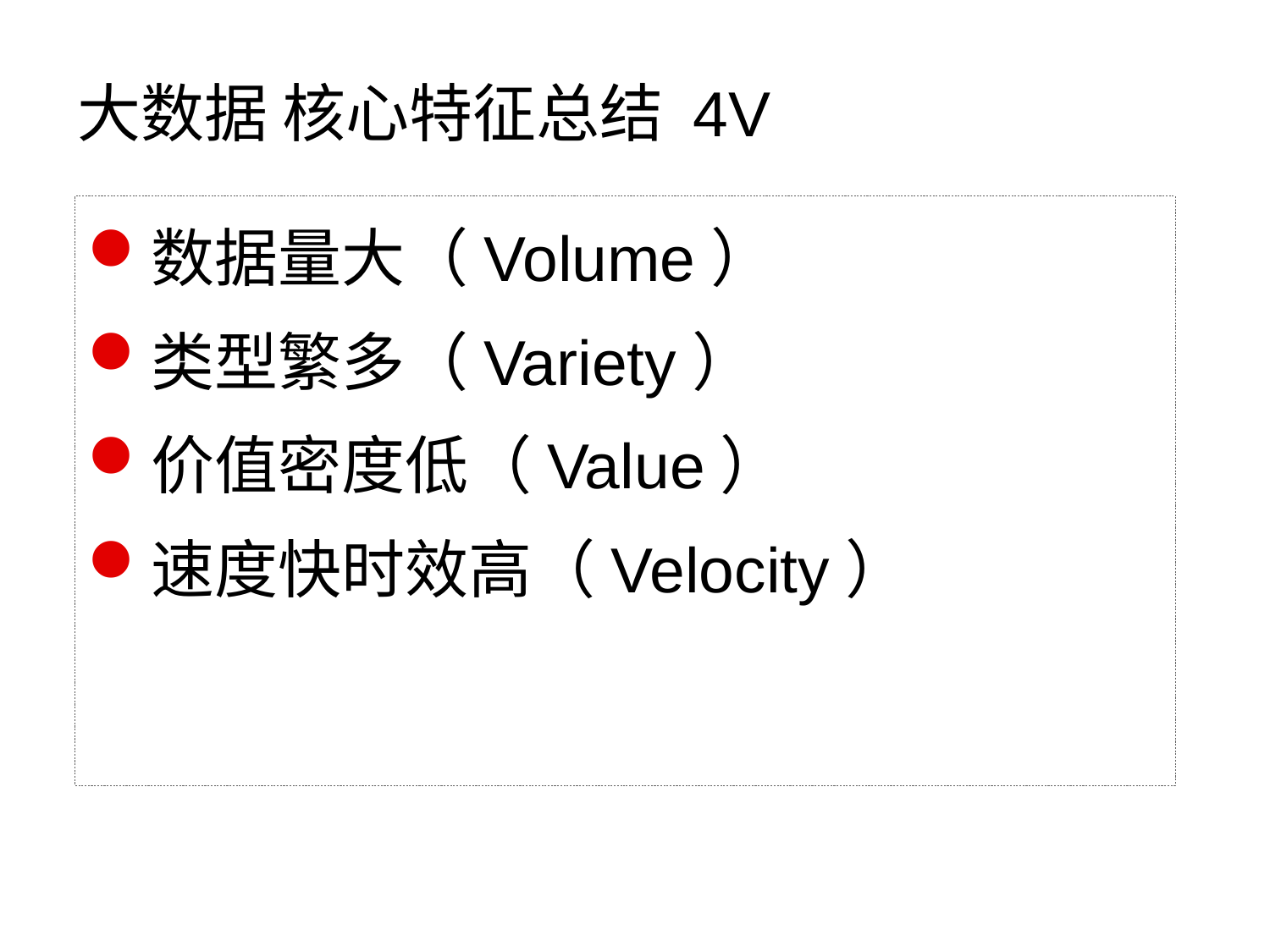

大数据 核心特征总结 4V
数据量大（Volume）
类型繁多（Variety）
价值密度低（Value）
速度快时效高（Velocity）